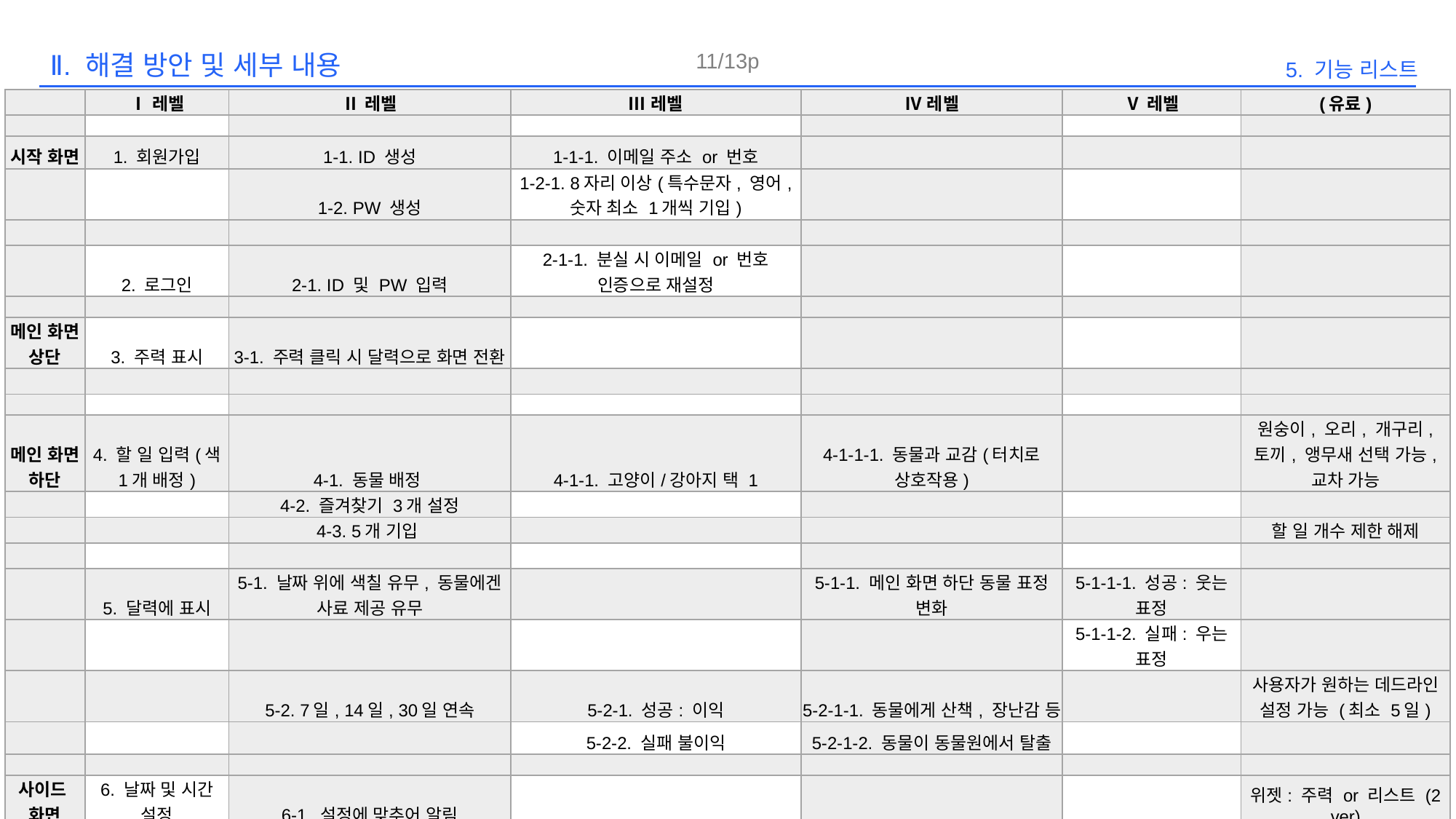

11/13p
5. 기능 리스트
Ⅱ. 해결 방안 및 세부 내용
|  | Ⅰ레벨 | Ⅱ레벨 | Ⅲ레벨 | Ⅳ레벨 | Ⅴ레벨 | (유료) |
| --- | --- | --- | --- | --- | --- | --- |
|  |  |  |  |  |  |  |
| 시작 화면 | 1. 회원가입 | 1-1. ID 생성 | 1-1-1. 이메일 주소 or 번호 |  |  |  |
|  |  | 1-2. PW 생성 | 1-2-1. 8자리 이상(특수문자, 영어, 숫자 최소 1개씩 기입) |  |  |  |
|  |  |  |  |  |  |  |
|  | 2. 로그인 | 2-1. ID 및 PW 입력 | 2-1-1. 분실 시 이메일 or 번호 인증으로 재설정 |  |  |  |
|  |  |  |  |  |  |  |
| 메인 화면 상단 | 3. 주력 표시 | 3-1. 주력 클릭 시 달력으로 화면 전환 |  |  |  |  |
|  |  |  |  |  |  |  |
|  |  |  |  |  |  |  |
| 메인 화면 하단 | 4. 할 일 입력(색 1개 배정) | 4-1. 동물 배정 | 4-1-1. 고양이/강아지 택 1 | 4-1-1-1. 동물과 교감(터치로 상호작용) |  | 원숭이, 오리, 개구리, 토끼, 앵무새 선택 가능, 교차 가능 |
|  |  | 4-2. 즐겨찾기 3개 설정 |  |  |  |  |
|  |  | 4-3. 5개 기입 |  |  |  | 할 일 개수 제한 해제 |
|  |  |  |  |  |  |  |
|  | 5. 달력에 표시 | 5-1. 날짜 위에 색칠 유무, 동물에겐 사료 제공 유무 |  | 5-1-1. 메인 화면 하단 동물 표정 변화 | 5-1-1-1. 성공: 웃는 표정 |  |
|  |  |  |  |  | 5-1-1-2. 실패: 우는 표정 |  |
|  |  | 5-2. 7일, 14일, 30일 연속 | 5-2-1. 성공: 이익 | 5-2-1-1. 동물에게 산책, 장난감 등 |  | 사용자가 원하는 데드라인 설정 가능 (최소 5일) |
|  |  |  | 5-2-2. 실패 불이익 | 5-2-1-2. 동물이 동물원에서 탈출 |  |  |
|  |  |  |  |  |  |  |
| 사이드 화면 | 6. 날짜 및 시간 설정 | 6-1. 설정에 맞추어 알림 |  |  |  | 위젯: 주력 or 리스트 (2 ver) |
|  |  |  |  |  |  |  |
|  | 7. 리스트 | 7-1. 동물 이미지와 할 일 나열 | 7-1-1. 날짜순, 동일 날짜 내에선 시간 순 | 7-1-1-1. (사이드 화면 차지) |  | 메인, 사이드 둘 다 하단부 광고 배너, 유료시 클린 |